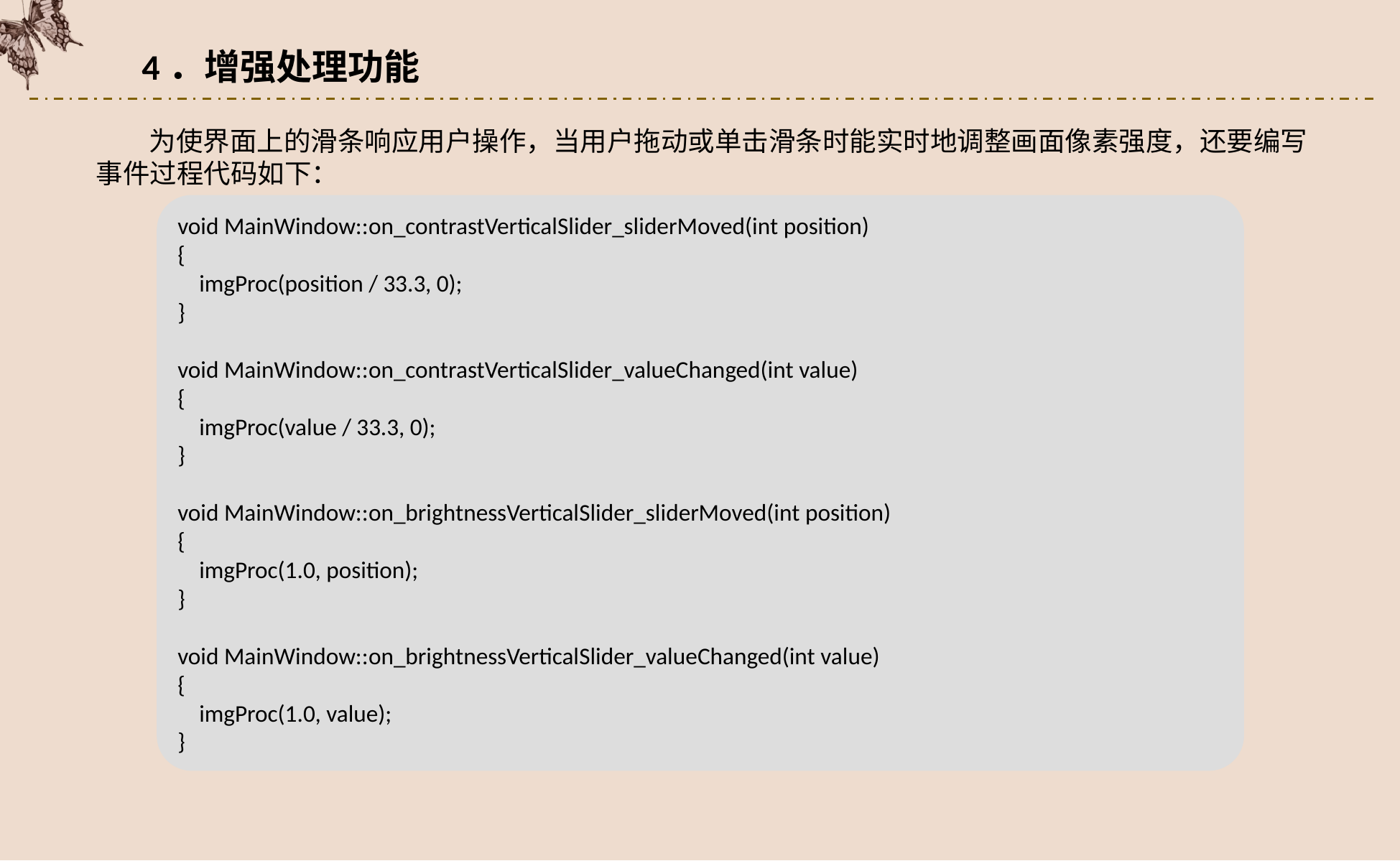

4．增强处理功能
为使界面上的滑条响应用户操作，当用户拖动或单击滑条时能实时地调整画面像素强度，还要编写事件过程代码如下：
void MainWindow::on_contrastVerticalSlider_sliderMoved(int position)
{
    imgProc(position / 33.3, 0);
}

void MainWindow::on_contrastVerticalSlider_valueChanged(int value)
{
    imgProc(value / 33.3, 0);
}

void MainWindow::on_brightnessVerticalSlider_sliderMoved(int position)
{
    imgProc(1.0, position);
}

void MainWindow::on_brightnessVerticalSlider_valueChanged(int value)
{
    imgProc(1.0, value);
}